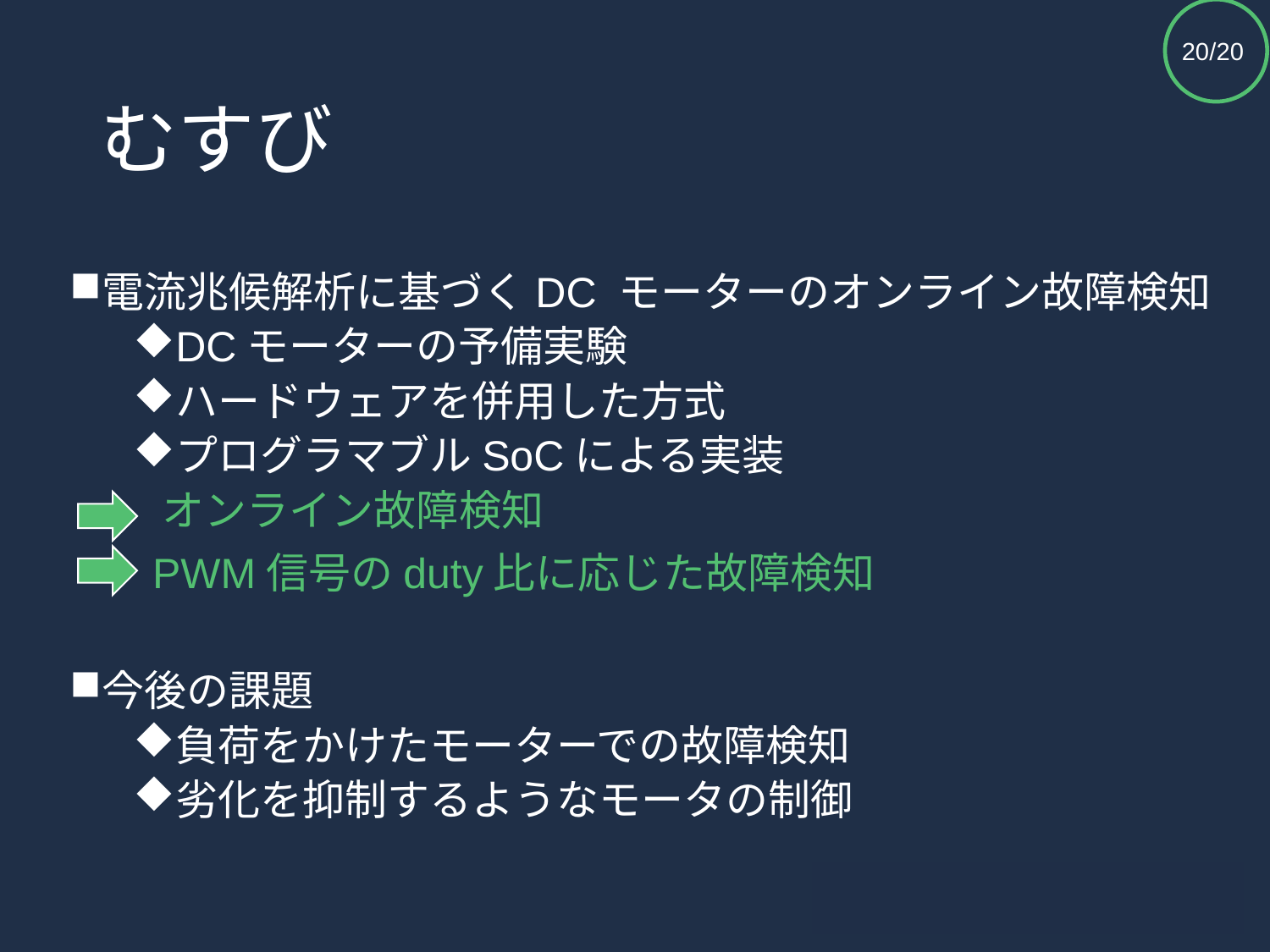

# むすび
電流兆候解析に基づくDC モーターのオンライン故障検知
DCモーターの予備実験
ハードウェアを併用した方式
プログラマブルSoCによる実装
  オンライン故障検知
       PWM信号のduty比に応じた故障検知

今後の課題
負荷をかけたモーターでの故障検知
劣化を抑制するようなモータの制御